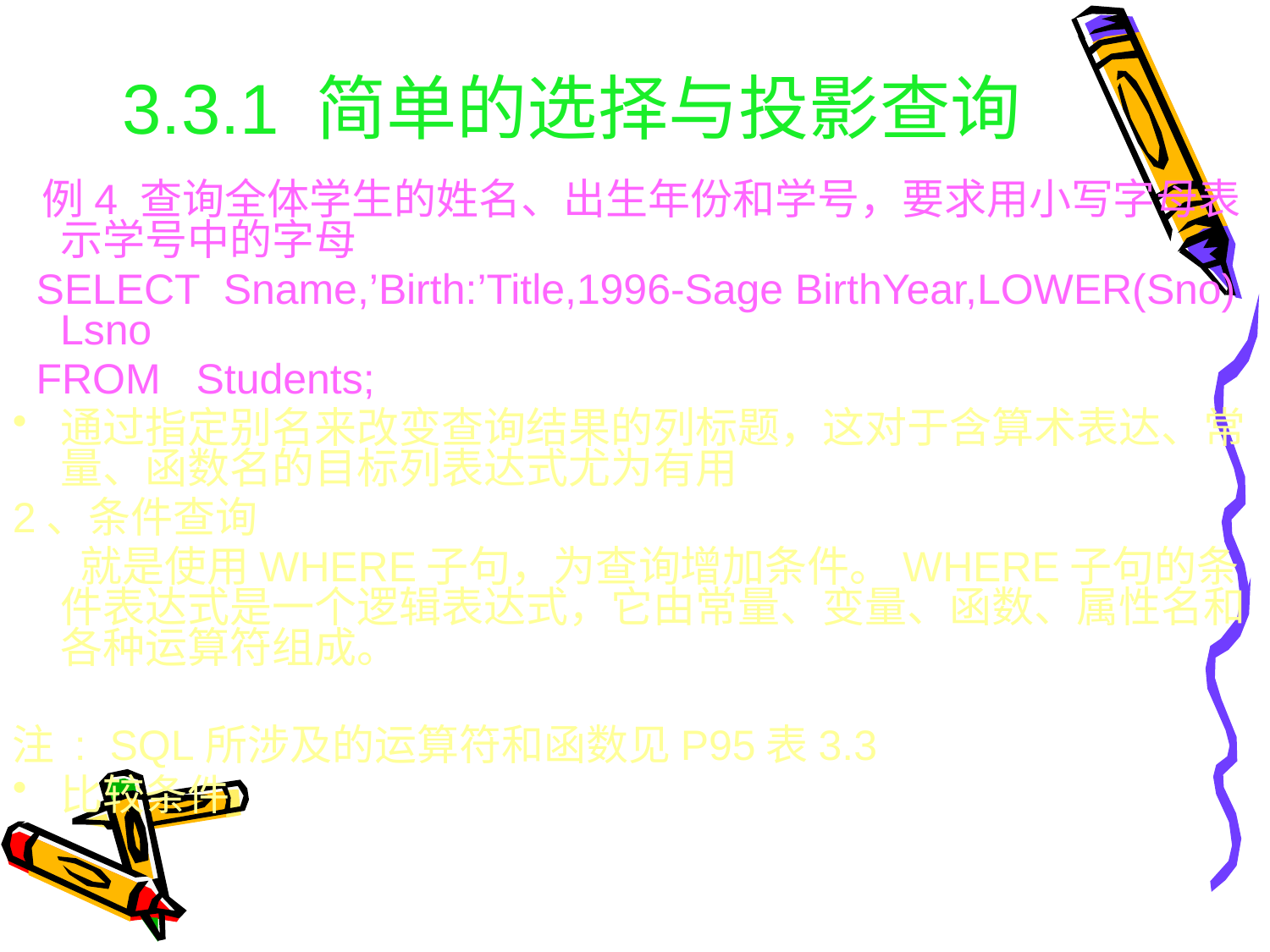

# 3.3.1 简单的选择与投影查询
  例4 查询全体学生的姓名、出生年份和学号，要求用小写字母表示学号中的字母
  SELECT  Sname,’Birth:’Title,1996-Sage BirthYear,LOWER(Sno) Lsno
  FROM   Students;
通过指定别名来改变查询结果的列标题，这对于含算术表达、常量、函数名的目标列表达式尤为有用
2、条件查询
      就是使用WHERE子句，为查询增加条件。WHERE子句的条件表达式是一个逻辑表达式，它由常量、变量、函数、属性名和各种运算符组成。

注 :  SQL所涉及的运算符和函数见P95表3.3
比较条件